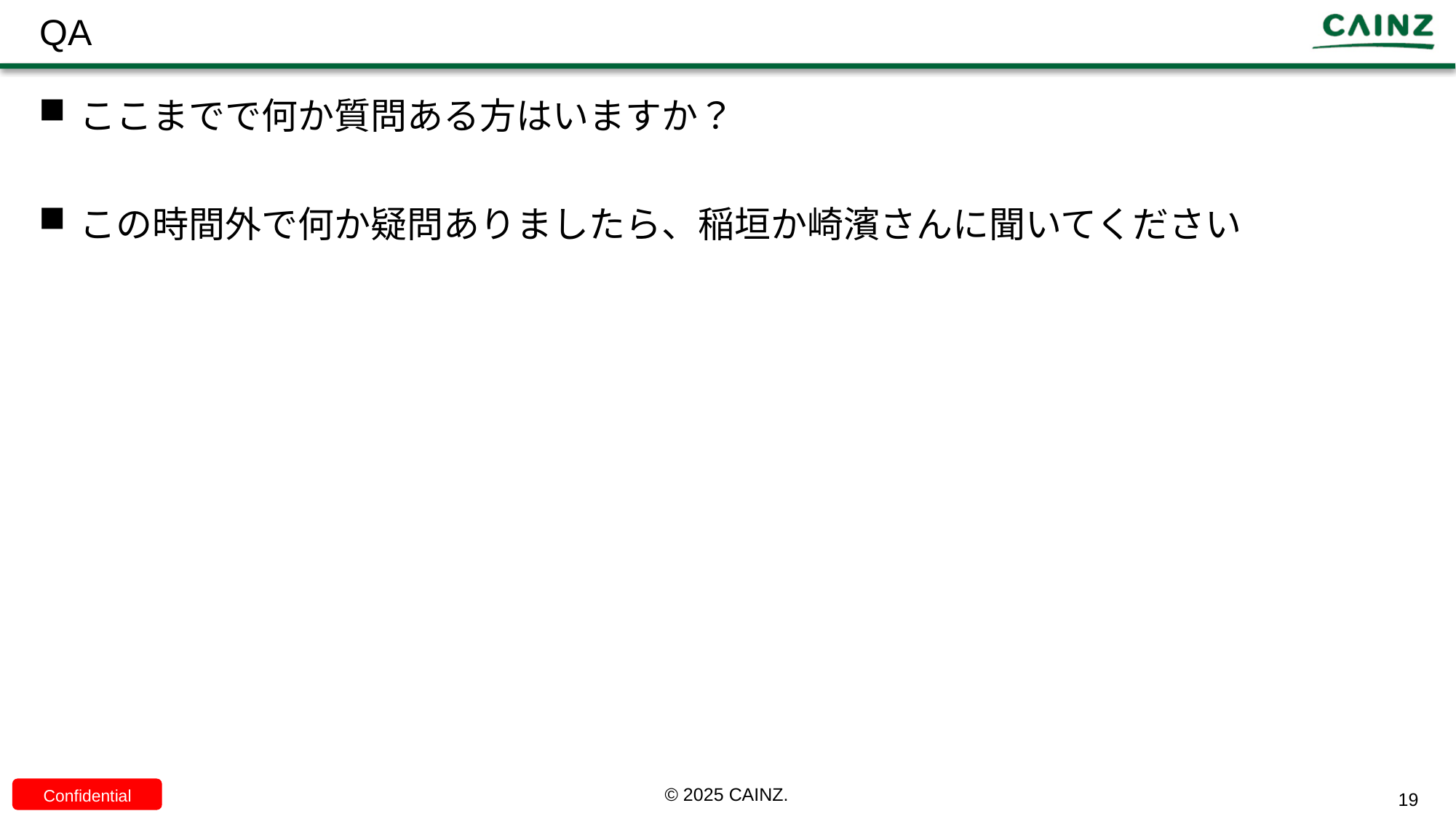

# QA
ここまでで何か質問ある方はいますか？

この時間外で何か疑問ありましたら、稲垣か崎濱さんに聞いてください